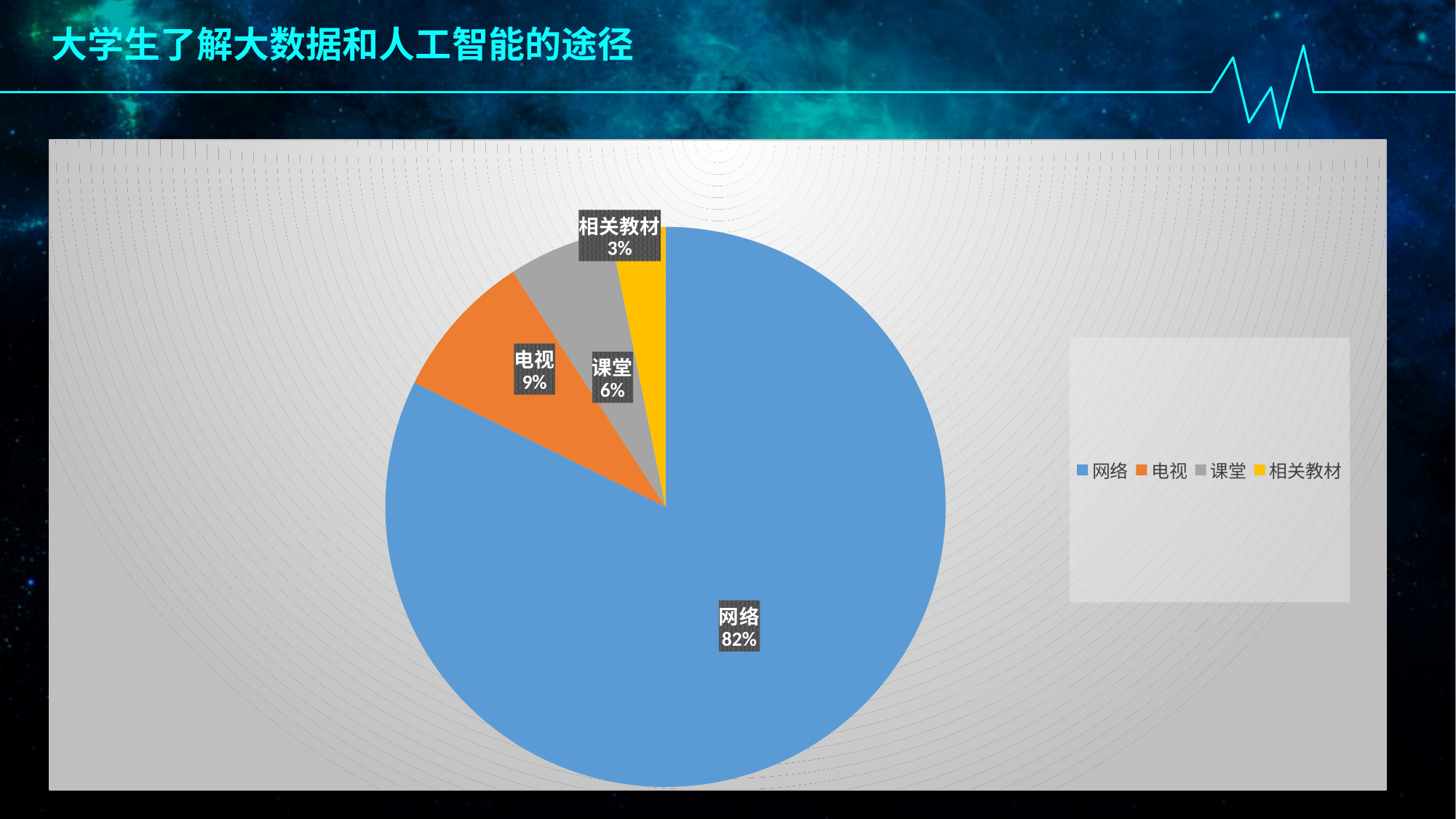

大学生了解大数据和人工智能的途径

### Chart

| Category | 销售额 |
|---|---|
| 网络 | 78.2 |
| 电视 | 8.1 |
| 课堂 | 5.7 |
| 相关教材 | 3.0 |